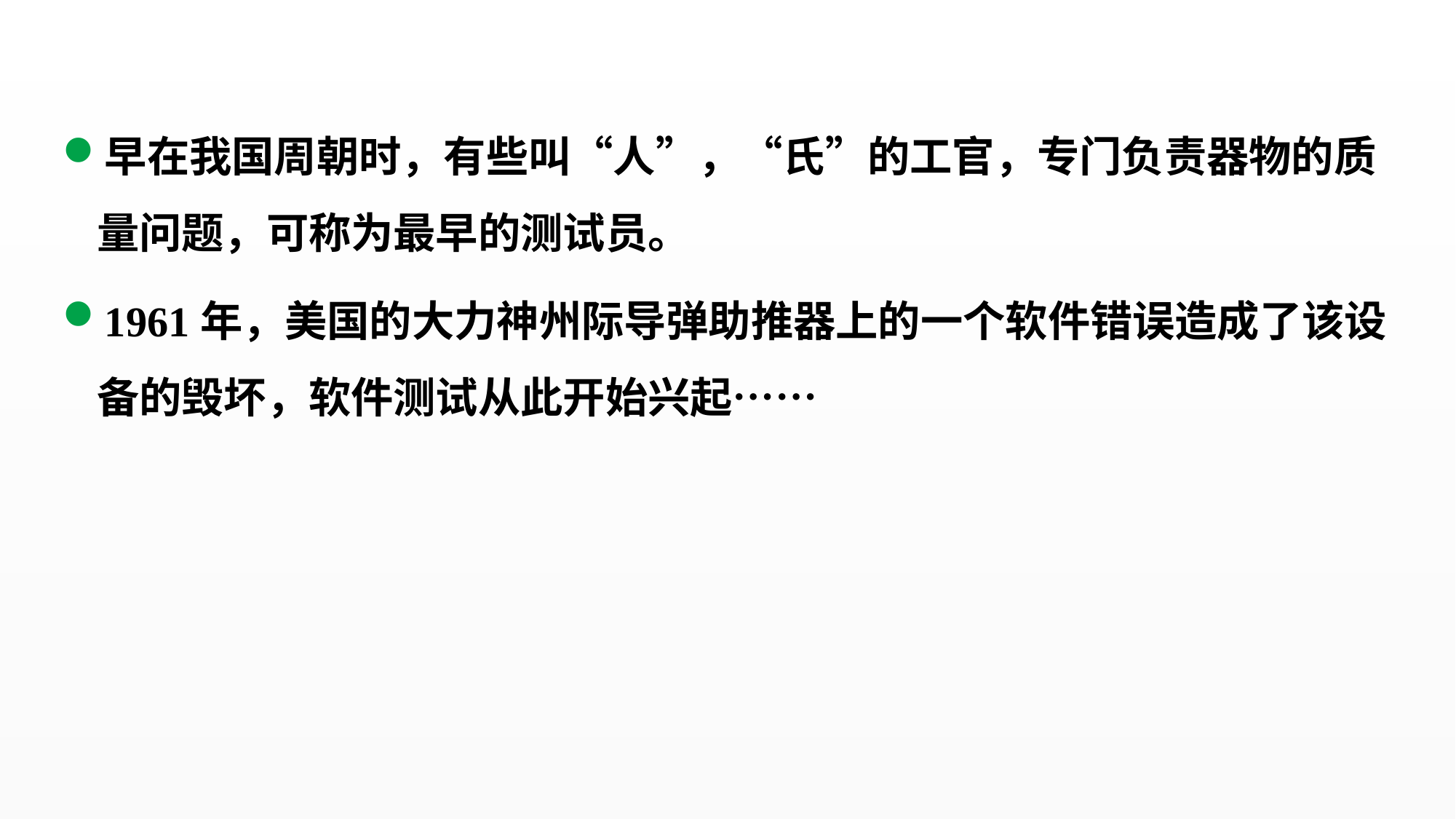

早在我国周朝时，有些叫“人”，“氏”的工官，专门负责器物的质量问题，可称为最早的测试员。
1961年，美国的大力神州际导弹助推器上的一个软件错误造成了该设备的毁坏，软件测试从此开始兴起……